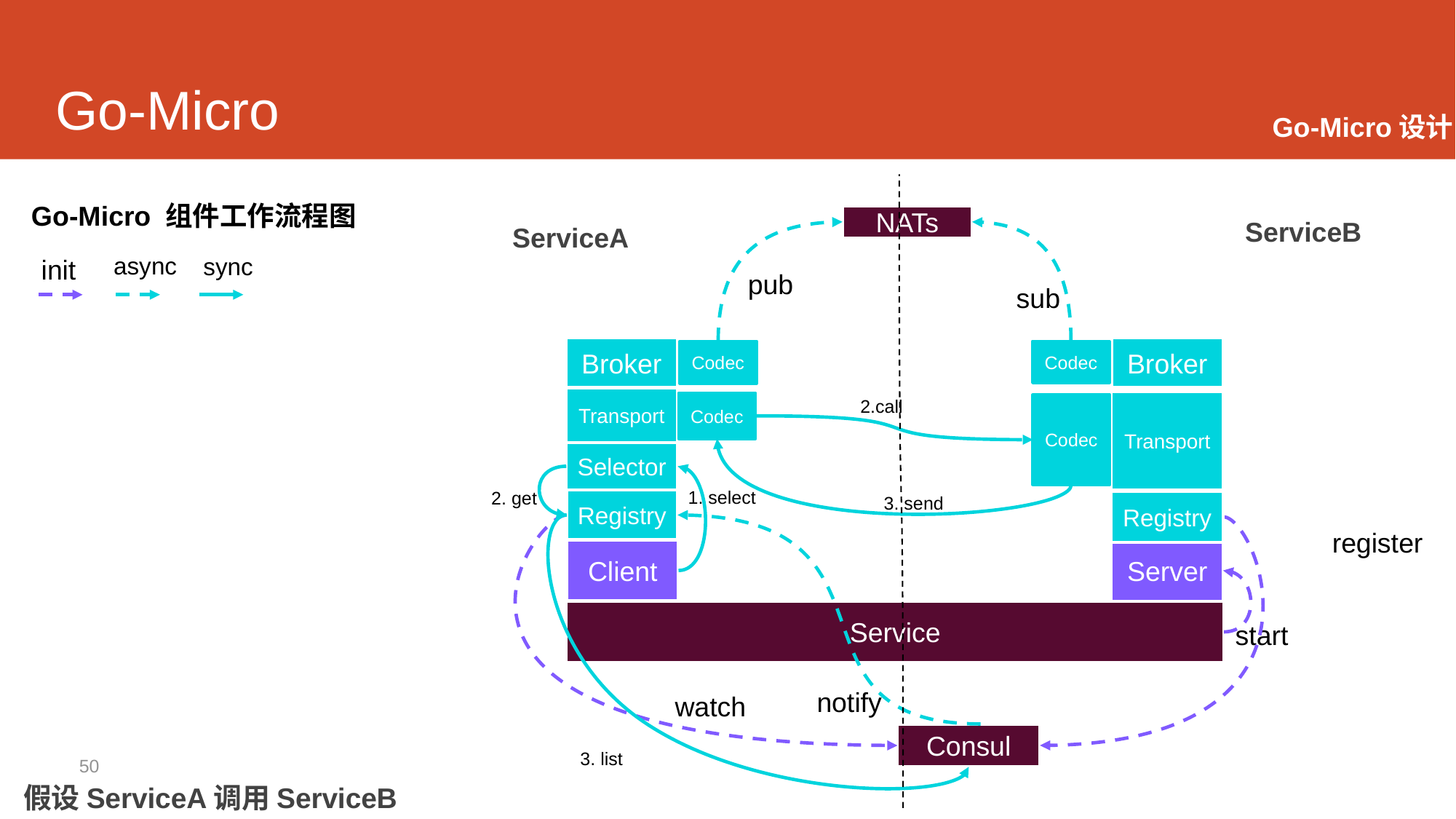

# Go-Micro
Go-Micro设计
Go-Micro 组件工作流程图
NATs
ServiceB
ServiceA
async
sync
init
pub
sub
Broker
Broker
Codec
Codec
Transport
2.call
Transport
Codec
Codec
Selector
1. select
2. get
3. send
Registry
Registry
register
Server
Client
Service
start
notify
watch
Consul
50
3. list
假设ServiceA调用ServiceB